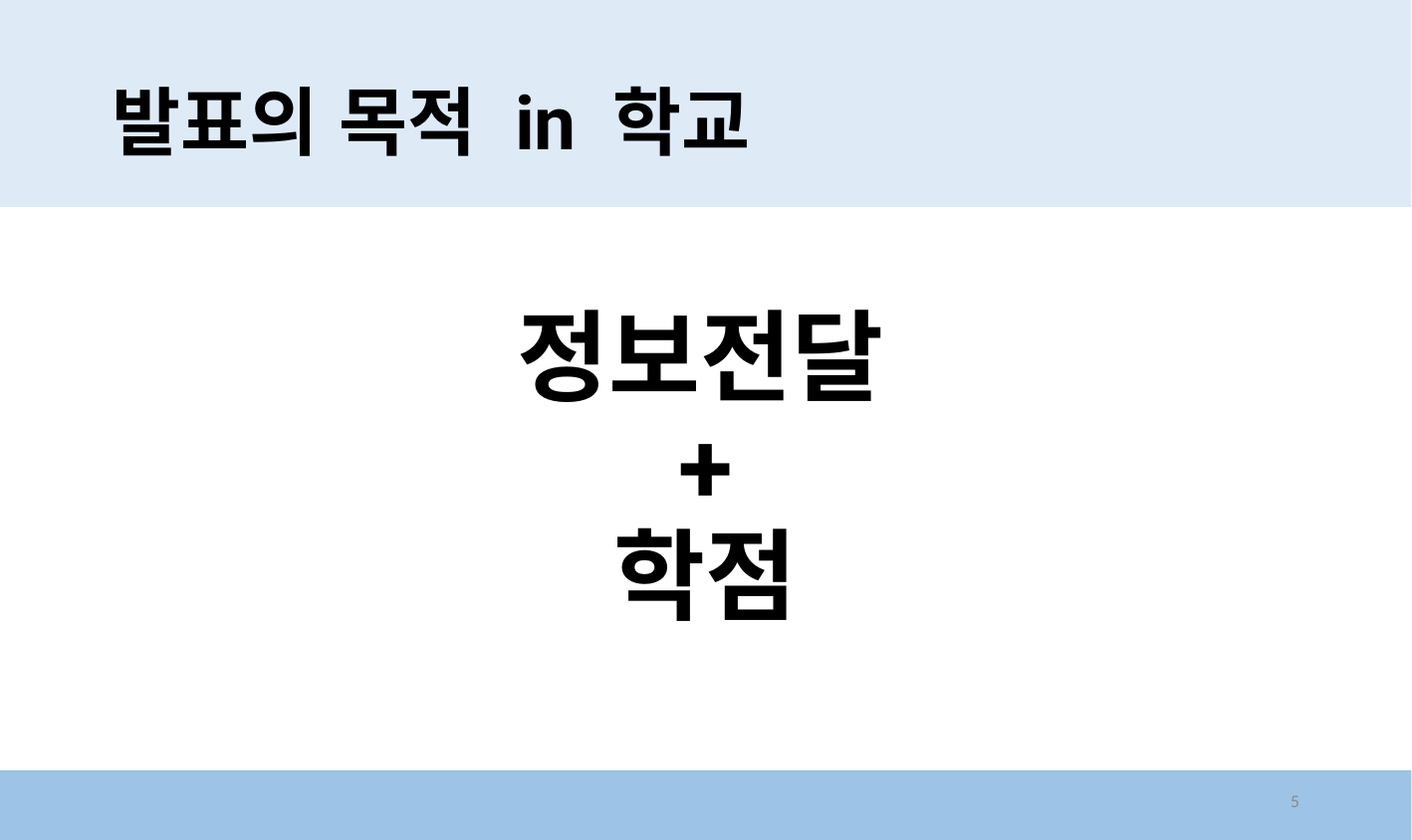

# 발표의 목적 in 학교
정보전달
+
학점
5